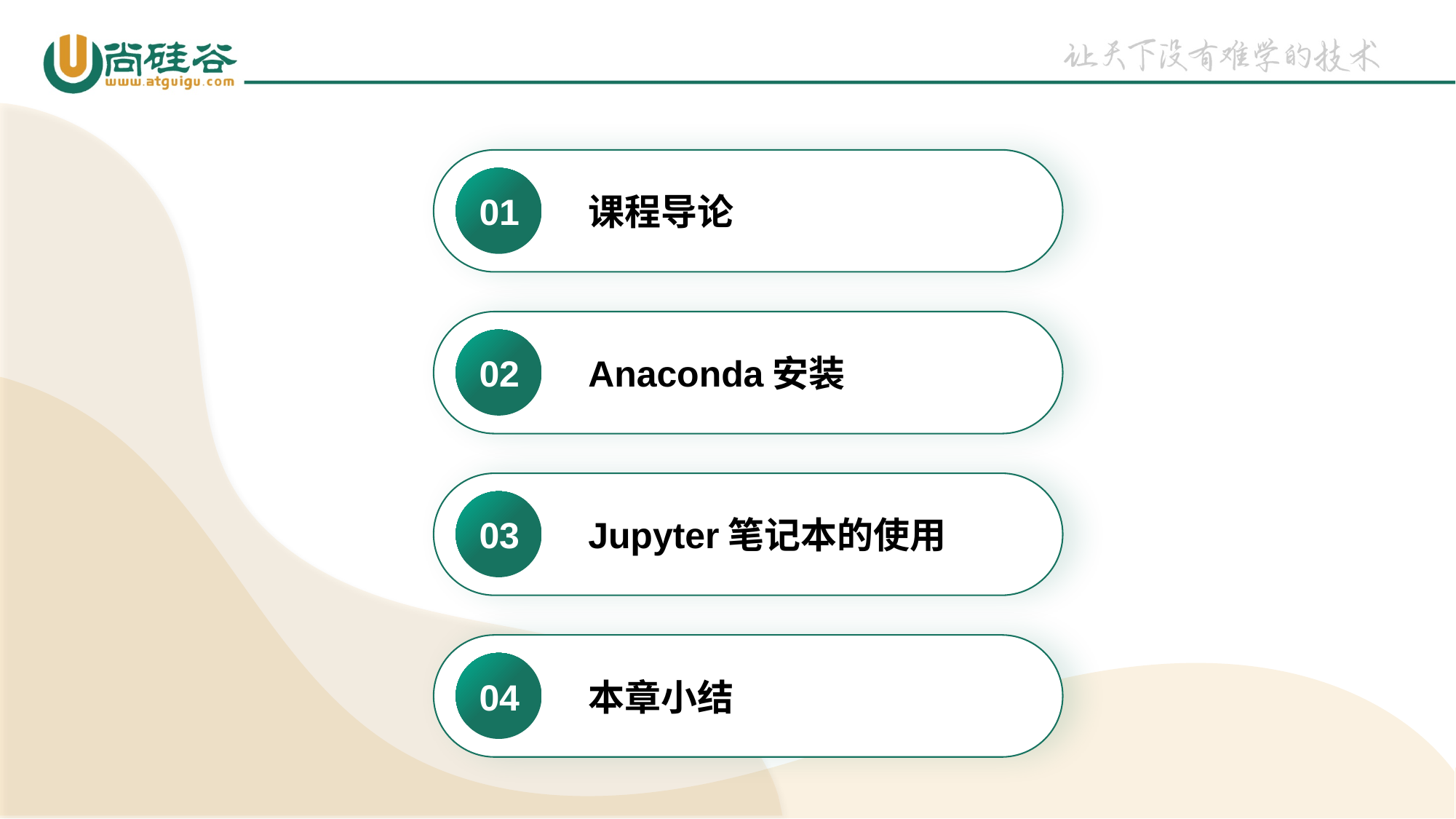

01
课程导论

02
Anaconda安装

03
Jupyter笔记本的使用

04
本章小结